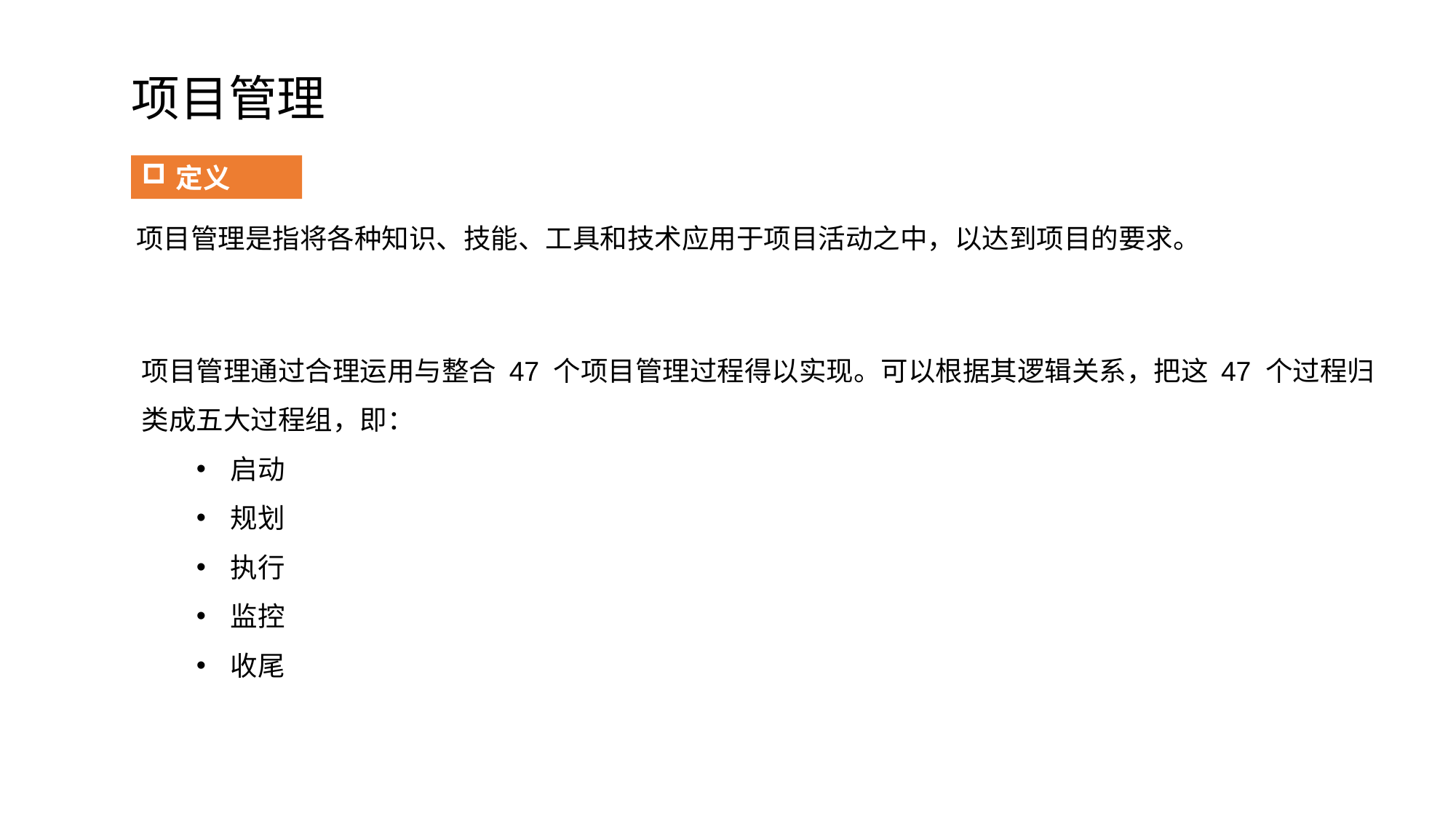

项目管理

定义
项目管理是指将各种知识、技能、工具和技术应用于项目活动之中，以达到项目的要求。
项目管理通过合理运用与整合 47 个项目管理过程得以实现。可以根据其逻辑关系，把这 47 个过程归类成五大过程组，即：
启动
规划
执行
监控
收尾